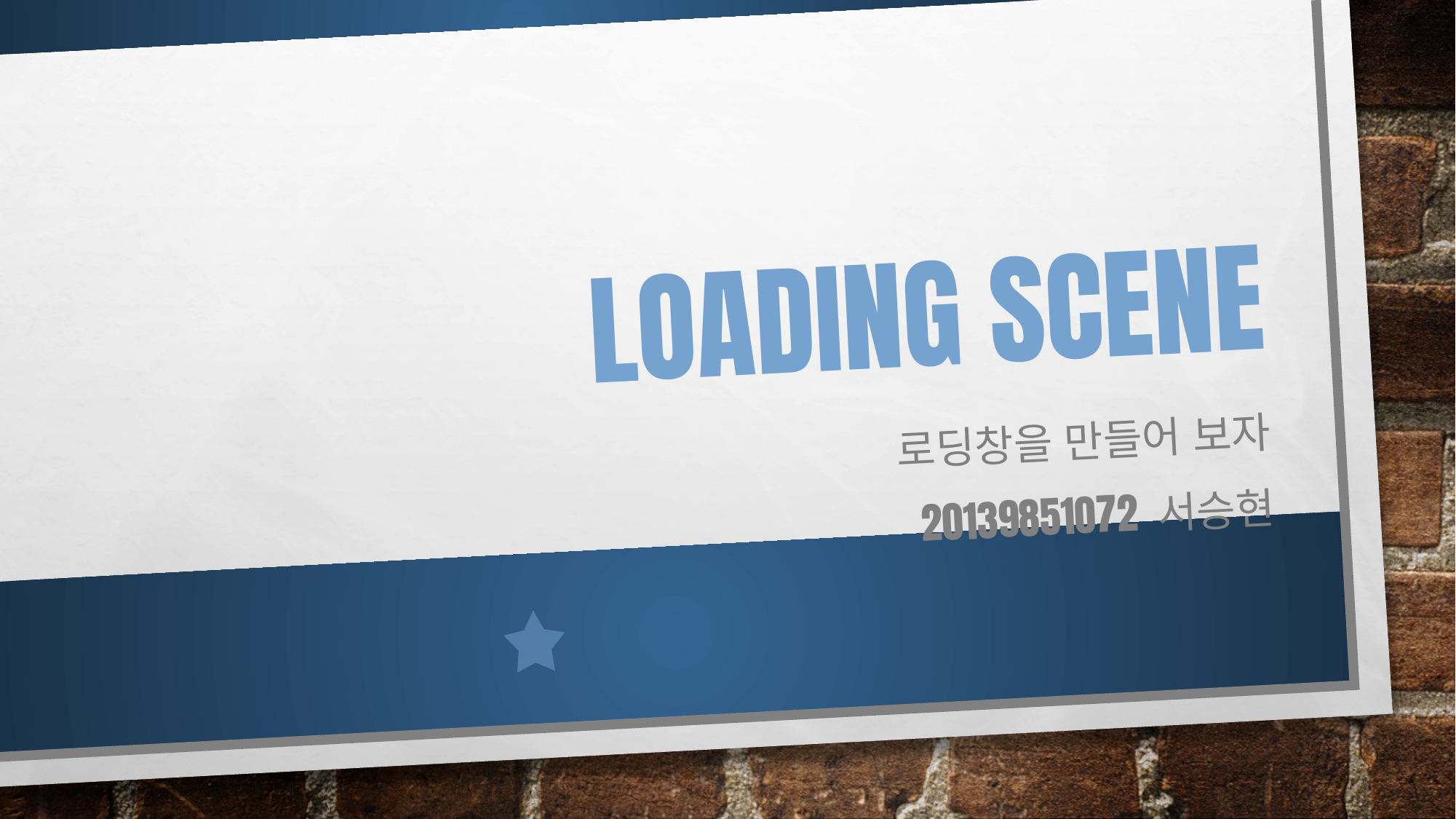

# loading Scene
로딩창을 만들어 보자
20139851072 서승현